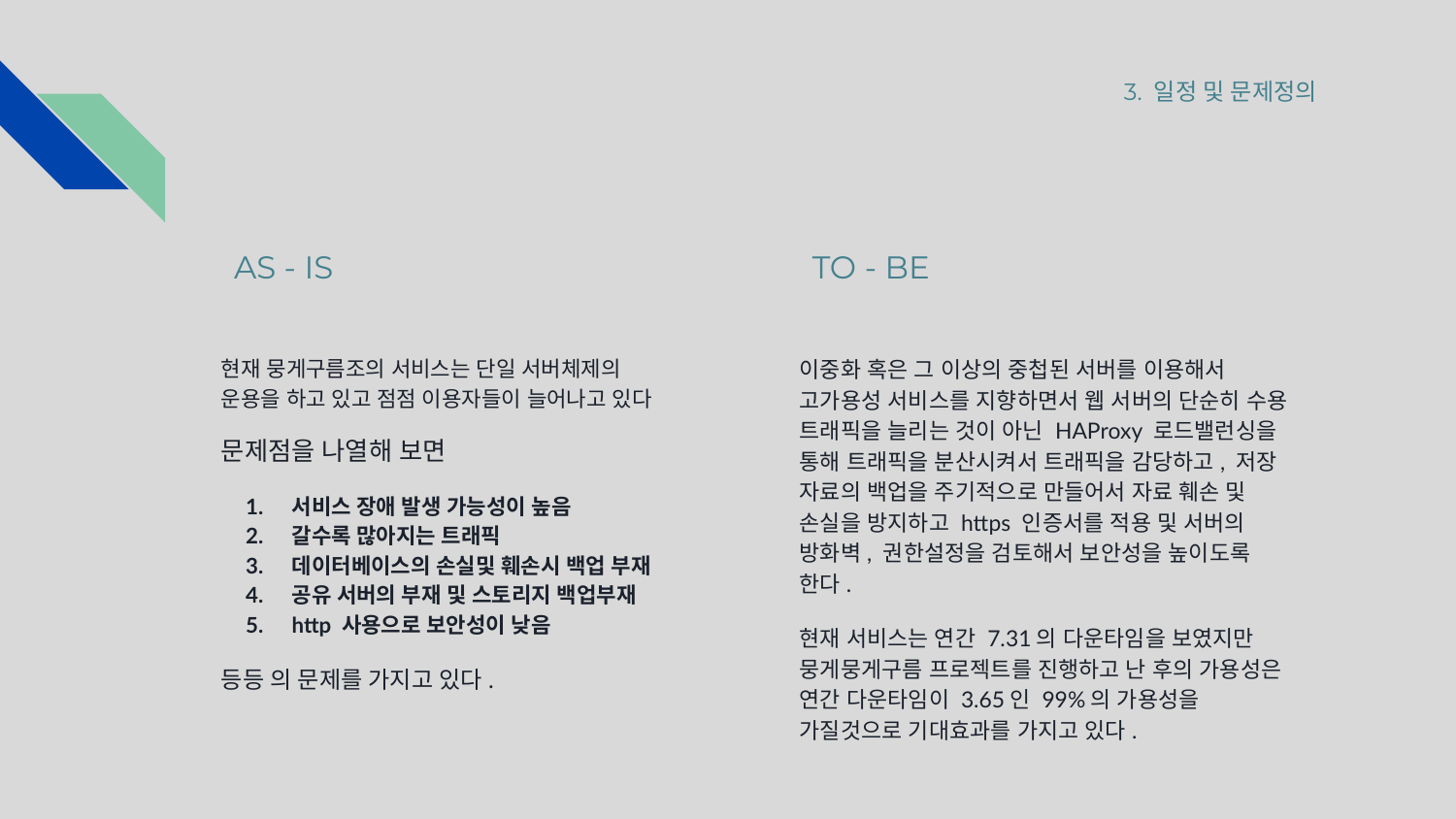

3. 일정 및 문제정의
# AS - IS
TO - BE
현재 뭉게구름조의 서비스는 단일 서버체제의 운용을 하고 있고 점점 이용자들이 늘어나고 있다
문제점을 나열해 보면
서비스 장애 발생 가능성이 높음
갈수록 많아지는 트래픽
데이터베이스의 손실및 훼손시 백업 부재
공유 서버의 부재 및 스토리지 백업부재
http 사용으로 보안성이 낮음
등등 의 문제를 가지고 있다.
이중화 혹은 그 이상의 중첩된 서버를 이용해서 고가용성 서비스를 지향하면서 웹 서버의 단순히 수용 트래픽을 늘리는 것이 아닌 HAProxy 로드밸런싱을 통해 트래픽을 분산시켜서 트래픽을 감당하고, 저장 자료의 백업을 주기적으로 만들어서 자료 훼손 및 손실을 방지하고 https 인증서를 적용 및 서버의 방화벽, 권한설정을 검토해서 보안성을 높이도록 한다.
현재 서비스는 연간 7.31의 다운타임을 보였지만 뭉게뭉게구름 프로젝트를 진행하고 난 후의 가용성은 연간 다운타임이 3.65인 99%의 가용성을 가질것으로 기대효과를 가지고 있다.